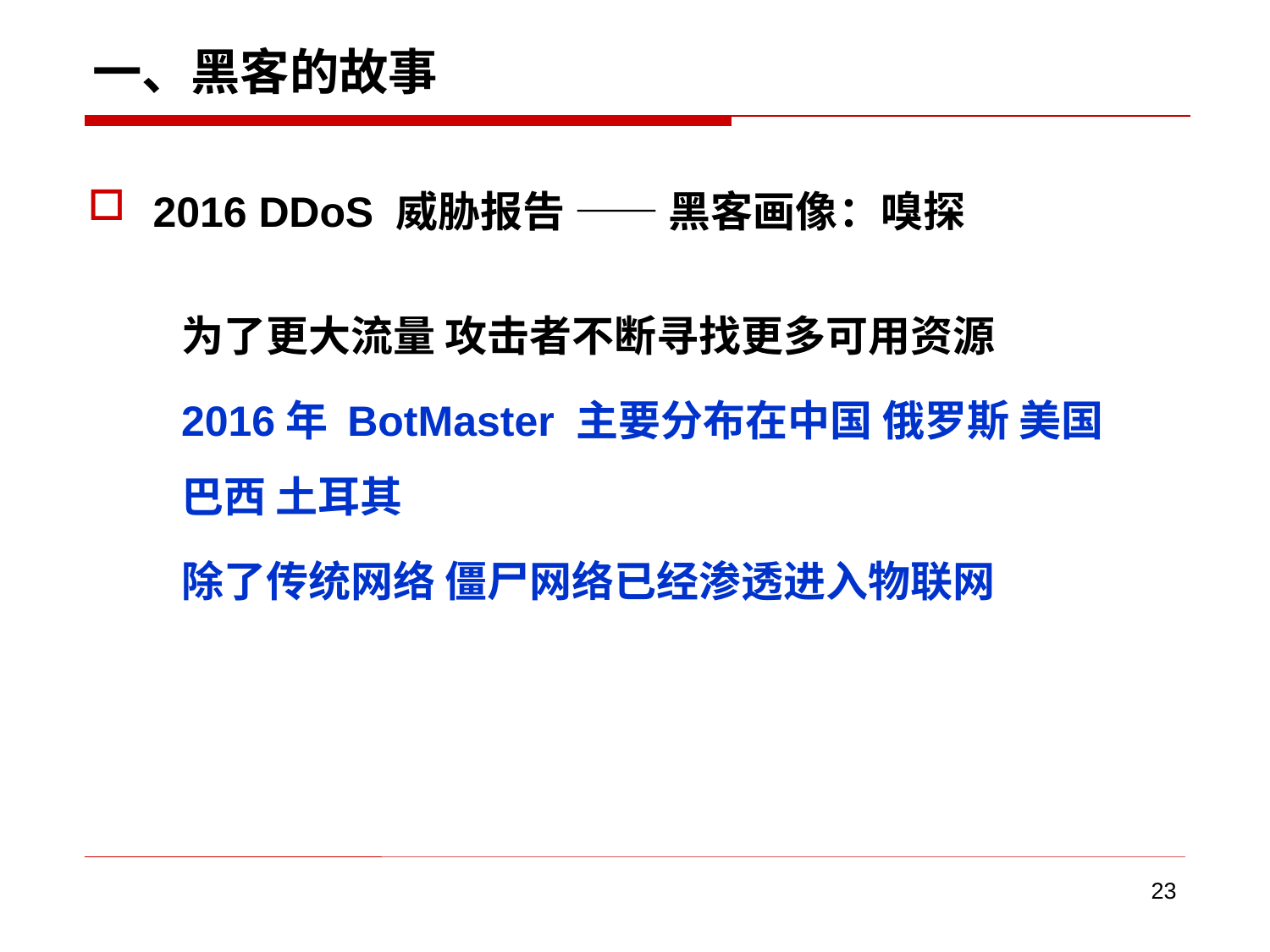

# 一、黑客的故事
2016 DDoS 威胁报告 —— 黑客画像：嗅探
为了更大流量 攻击者不断寻找更多可用资源
2016年 BotMaster 主要分布在中国 俄罗斯 美国 巴西 土耳其
除了传统网络 僵尸网络已经渗透进入物联网